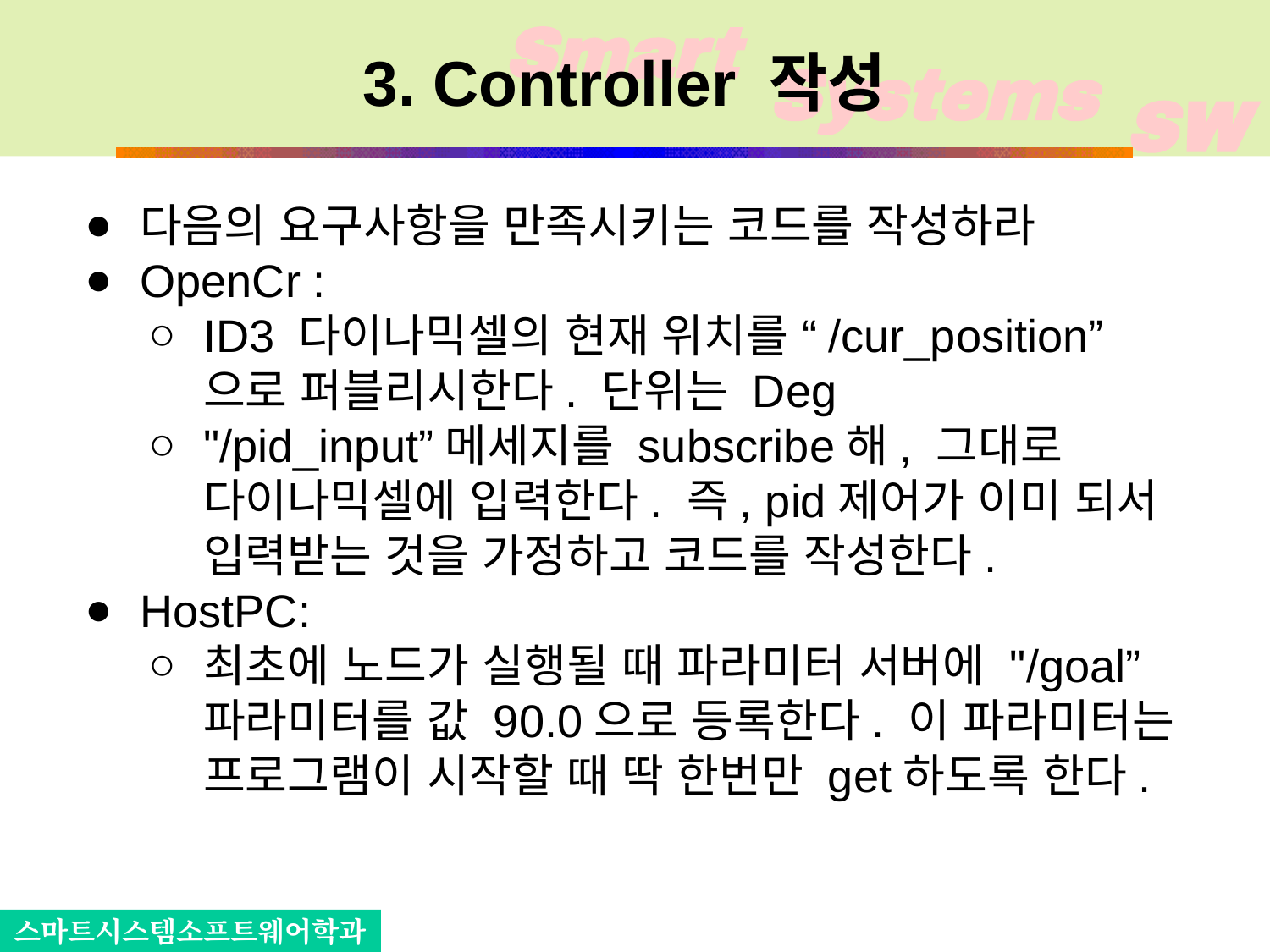

# 3. Controller 작성
다음의 요구사항을 만족시키는 코드를 작성하라
OpenCr :
ID3 다이나믹셀의 현재 위치를 “/cur_position”으로 퍼블리시한다. 단위는 Deg
"/pid_input”메세지를 subscribe해, 그대로 다이나믹셀에 입력한다. 즉, pid제어가 이미 되서 입력받는 것을 가정하고 코드를 작성한다.
HostPC:
최초에 노드가 실행될 때 파라미터 서버에 "/goal” 파라미터를 값 90.0으로 등록한다. 이 파라미터는 프로그램이 시작할 때 딱 한번만 get하도록 한다.